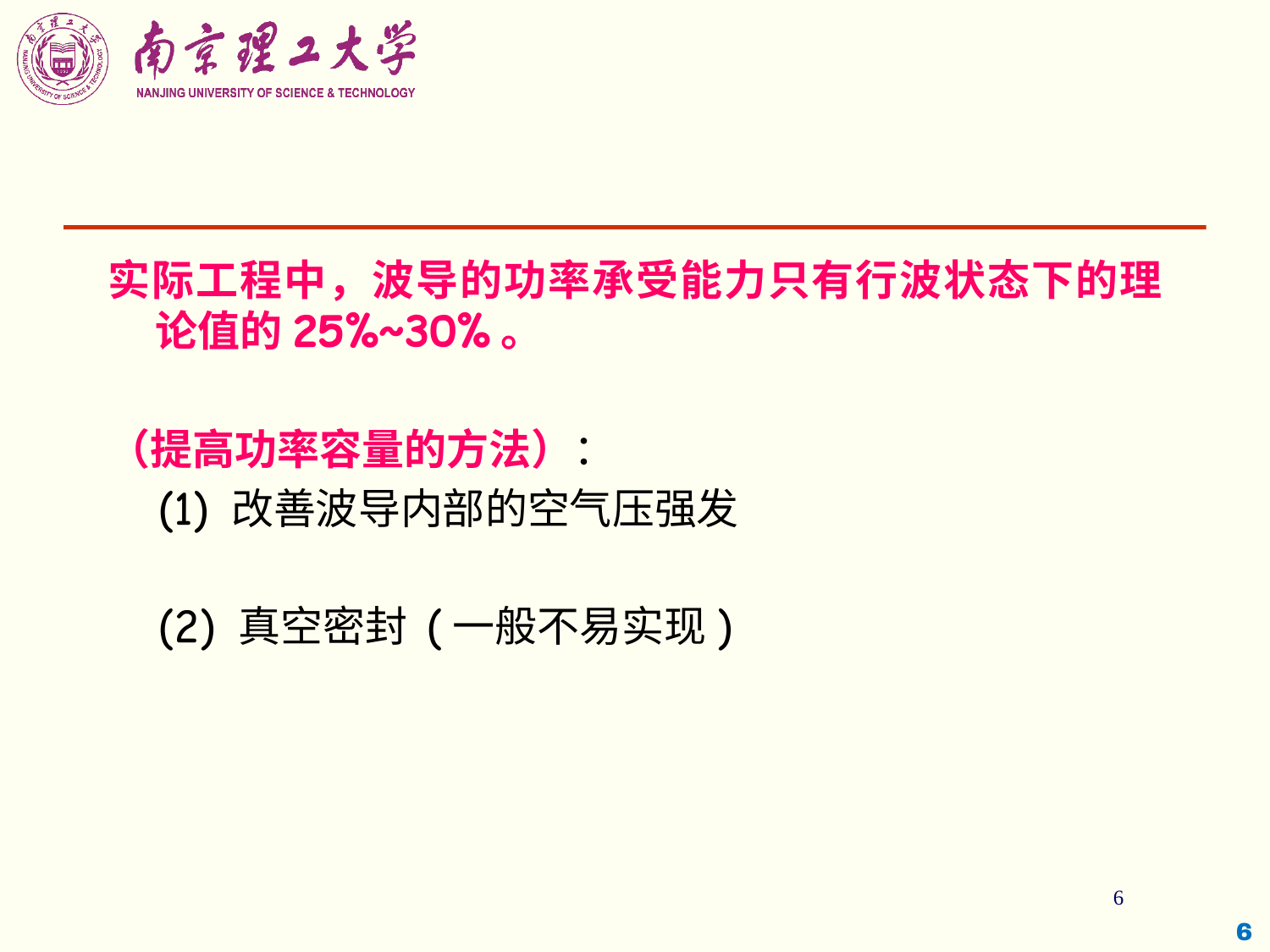

实际工程中，波导的功率承受能力只有行波状态下的理论值的25%~30%。

（提高功率容量的方法）：
    (1) 改善波导内部的空气压强发

    (2) 真空密封 (一般不易实现)

6